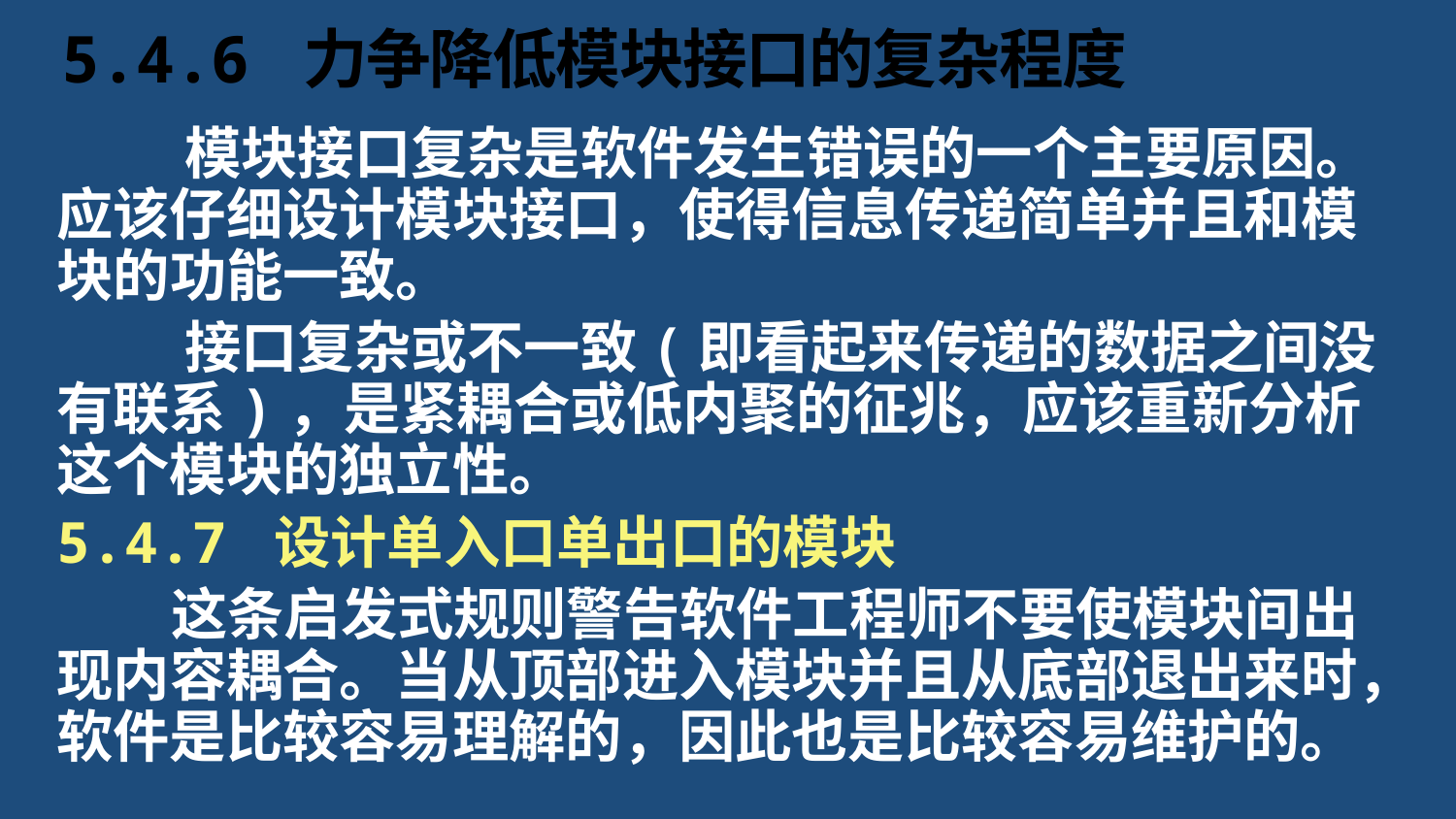

# 5.4.6 力争降低模块接口的复杂程度
模块接口复杂是软件发生错误的一个主要原因。应该仔细设计模块接口，使得信息传递简单并且和模块的功能一致。
接口复杂或不一致(即看起来传递的数据之间没有联系)，是紧耦合或低内聚的征兆，应该重新分析这个模块的独立性。
5.4.7 设计单入口单出口的模块
这条启发式规则警告软件工程师不要使模块间出现内容耦合。当从顶部进入模块并且从底部退出来时，软件是比较容易理解的，因此也是比较容易维护的。